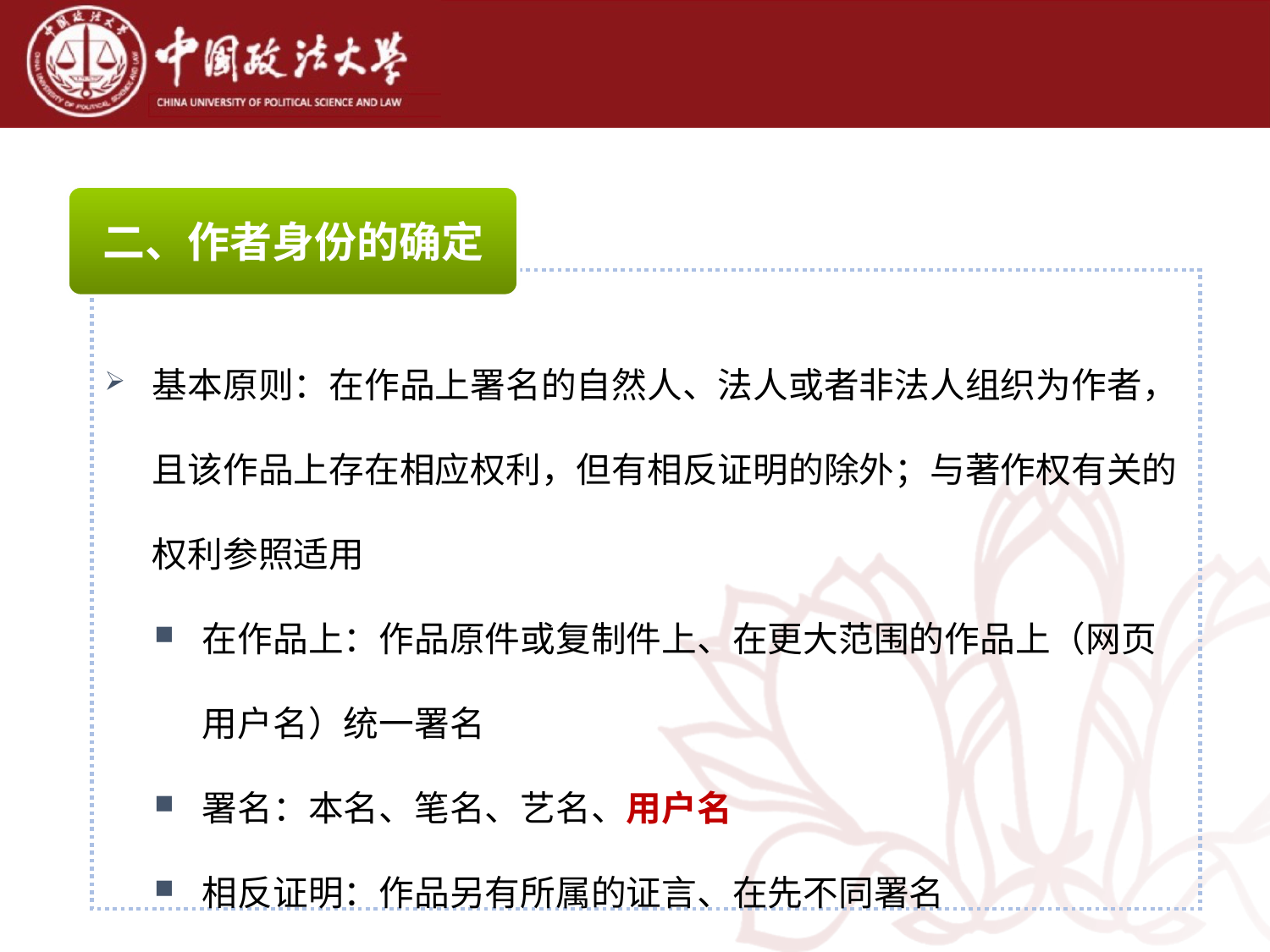

二、作者身份的确定

基本原则：在作品上署名的自然人、法人或者非法人组织为作者，且该作品上存在相应权利，但有相反证明的除外；与著作权有关的权利参照适用
在作品上：作品原件或复制件上、在更大范围的作品上（网页用户名）统一署名
署名：本名、笔名、艺名、用户名
相反证明：作品另有所属的证言、在先不同署名